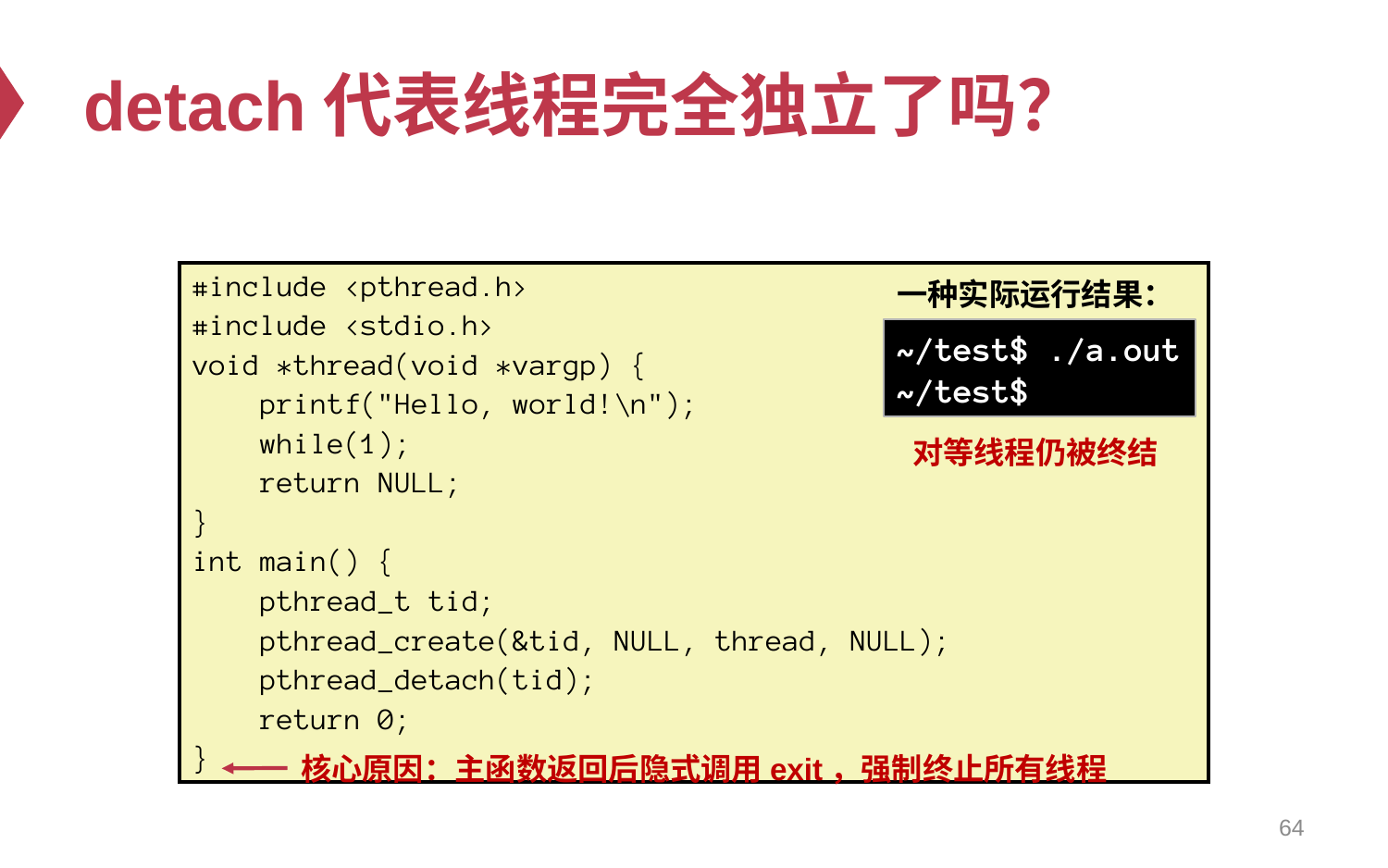

# detach代表线程完全独立了吗？
#include <pthread.h>
#include <stdio.h>
void *thread(void *vargp) {
    printf("Hello, world!\n");
    while(1);
    return NULL;
}
int main() {
    pthread_t tid;
    pthread_create(&tid, NULL, thread, NULL);
    pthread_detach(tid);
    return 0;
}
一种实际运行结果：
~/test$ ./a.out
~/test$
对等线程仍被终结
核心原因：主函数返回后隐式调用exit，强制终止所有线程
64